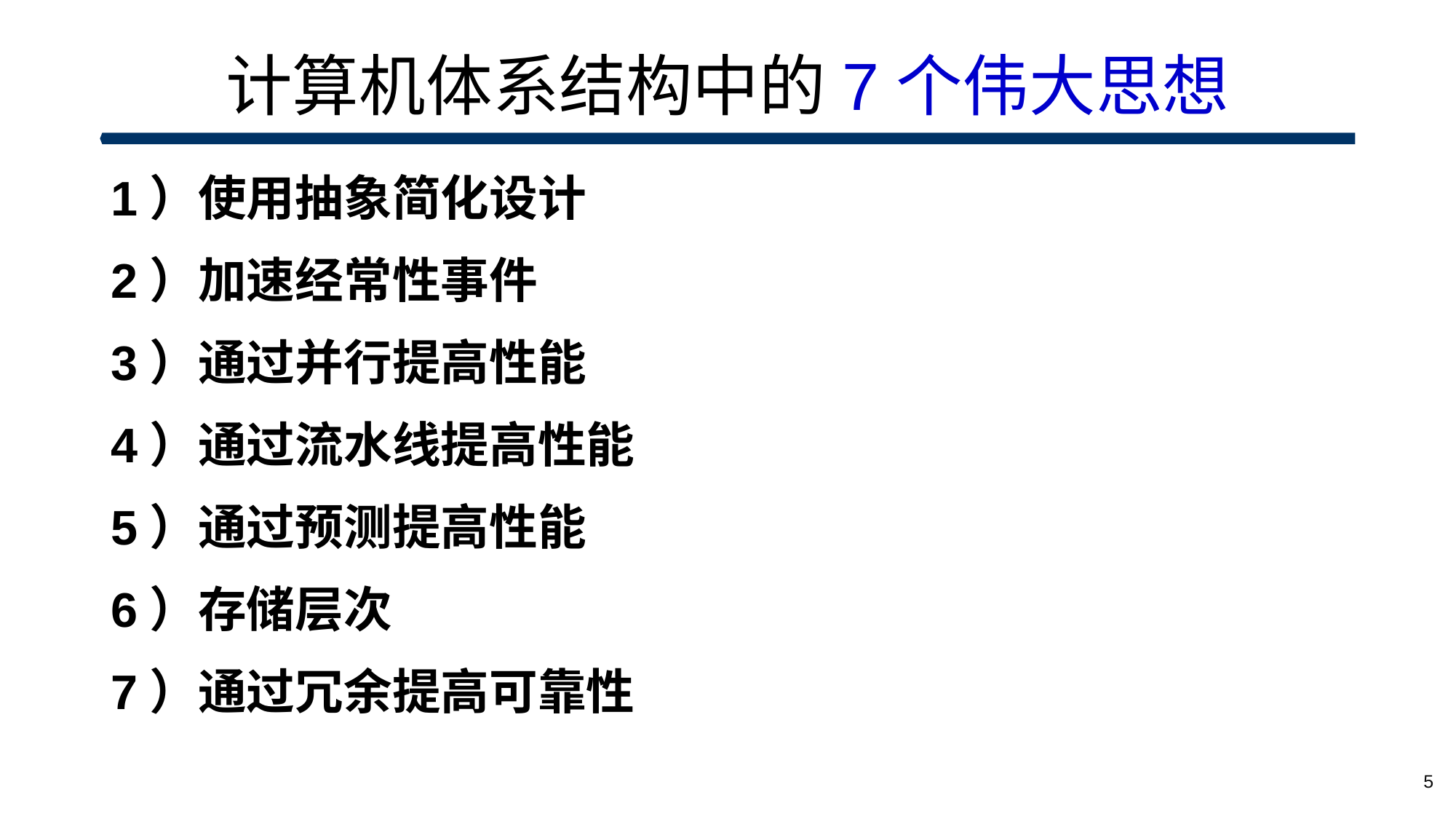

# 计算机体系结构中的7个伟大思想
1）使用抽象简化设计
2）加速经常性事件
3）通过并行提高性能
4）通过流水线提高性能
5）通过预测提高性能
6）存储层次
7）通过冗余提高可靠性
5